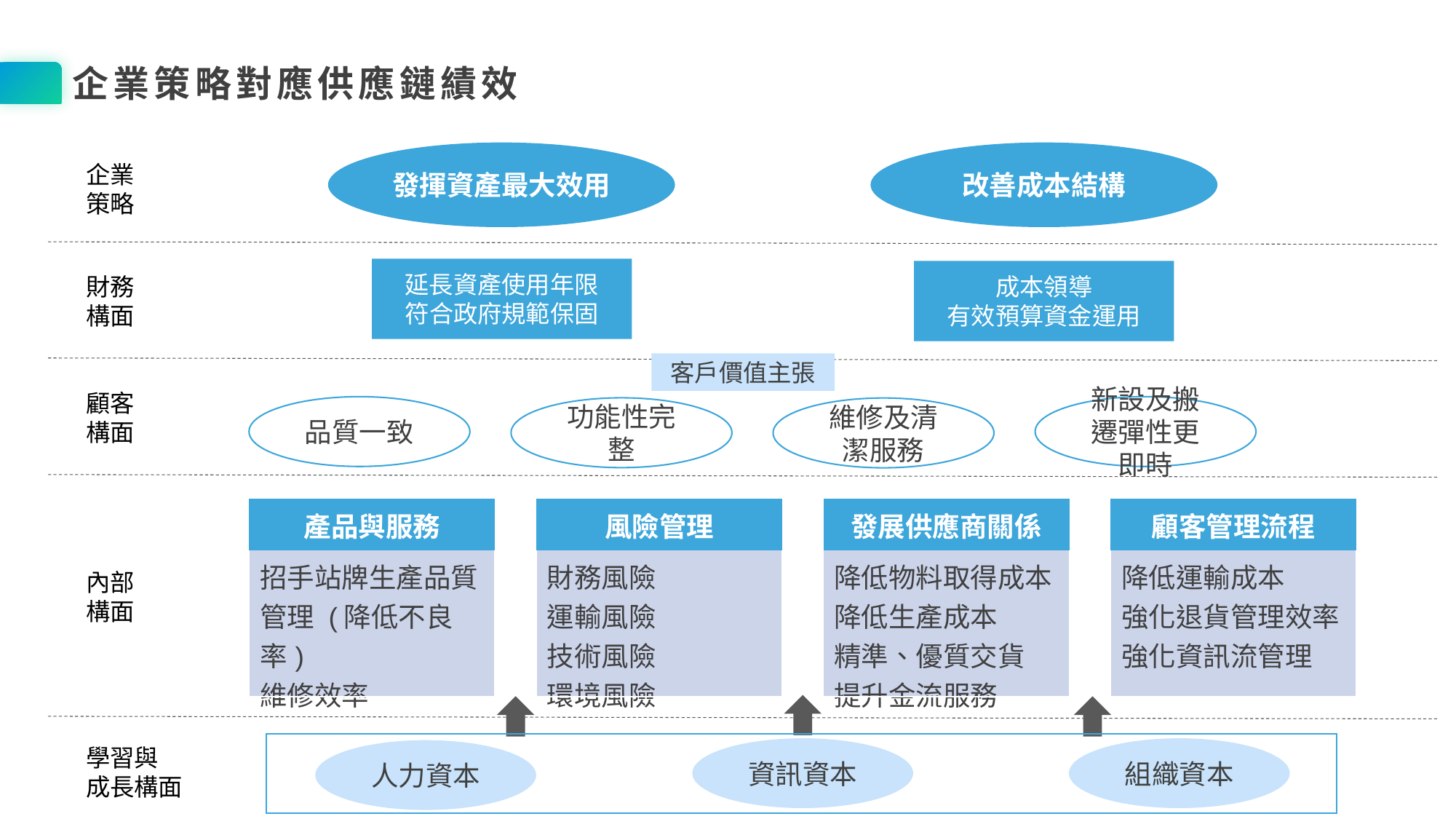

企業策略對應供應鏈績效
發揮資產最大效用
改善成本結構
企業
策略
延長資產使用年限
符合政府規範保固
成本領導
有效預算資金運用
財務
構面
客戶價值主張
顧客
構面
品質一致
新設及搬遷彈性更即時
功能性完整
維修及清潔服務
| 顧客管理流程 |
| --- |
| 降低運輸成本 強化退貨管理效率 強化資訊流管理 |
| 發展供應商關係 |
| --- |
| 降低物料取得成本 降低生產成本 精準、優質交貨 提升金流服務 |
| 產品與服務 |
| --- |
| 招手站牌生產品質管理 (降低不良率) 維修效率 |
| 風險管理 |
| --- |
| 財務風險 運輸風險 技術風險 環境風險 |
內部
構面

學習與
成長構面
資訊資本
組織資本
人力資本